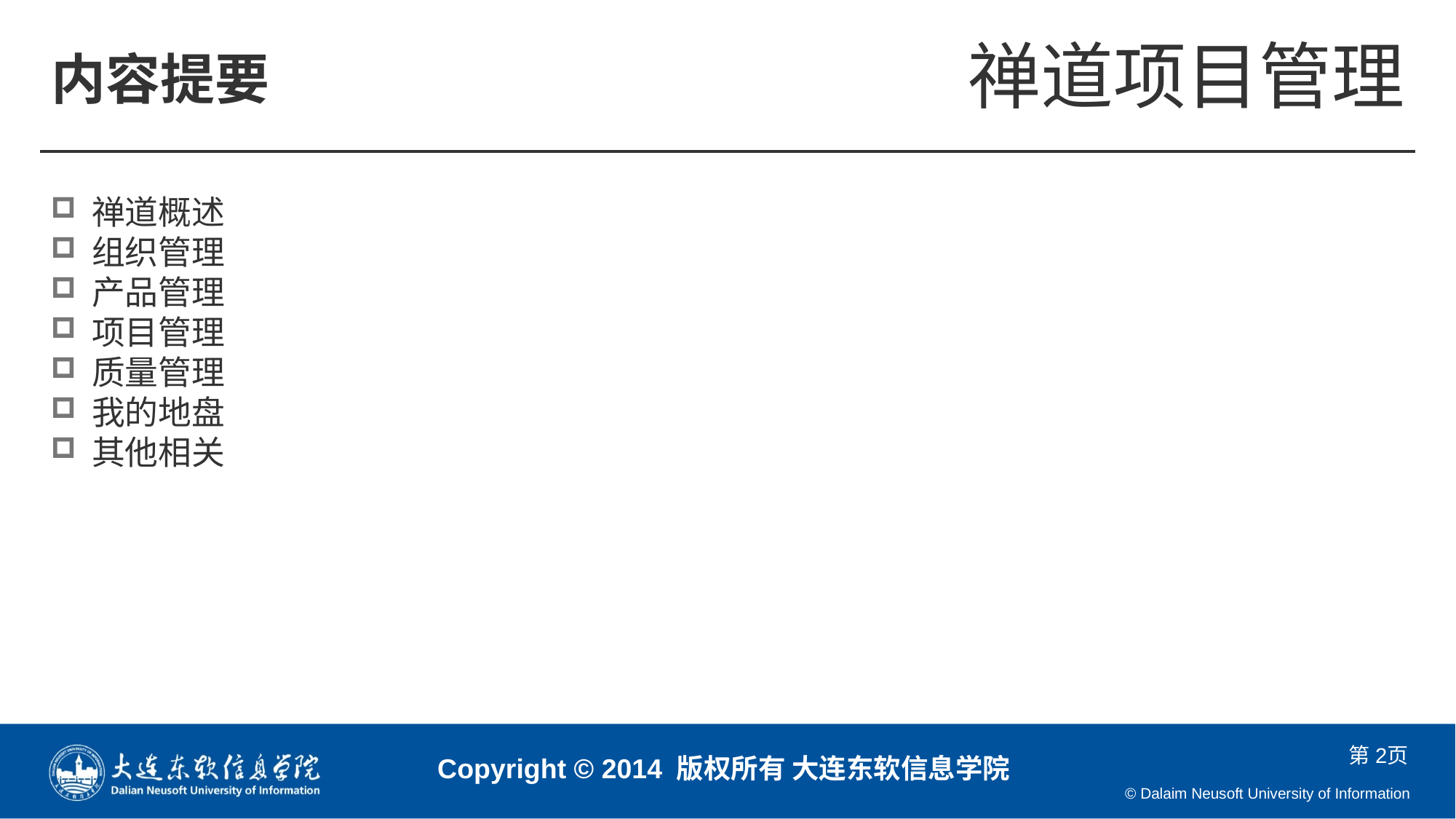

禅道概述
组织管理
产品管理
项目管理
质量管理
我的地盘
其他相关